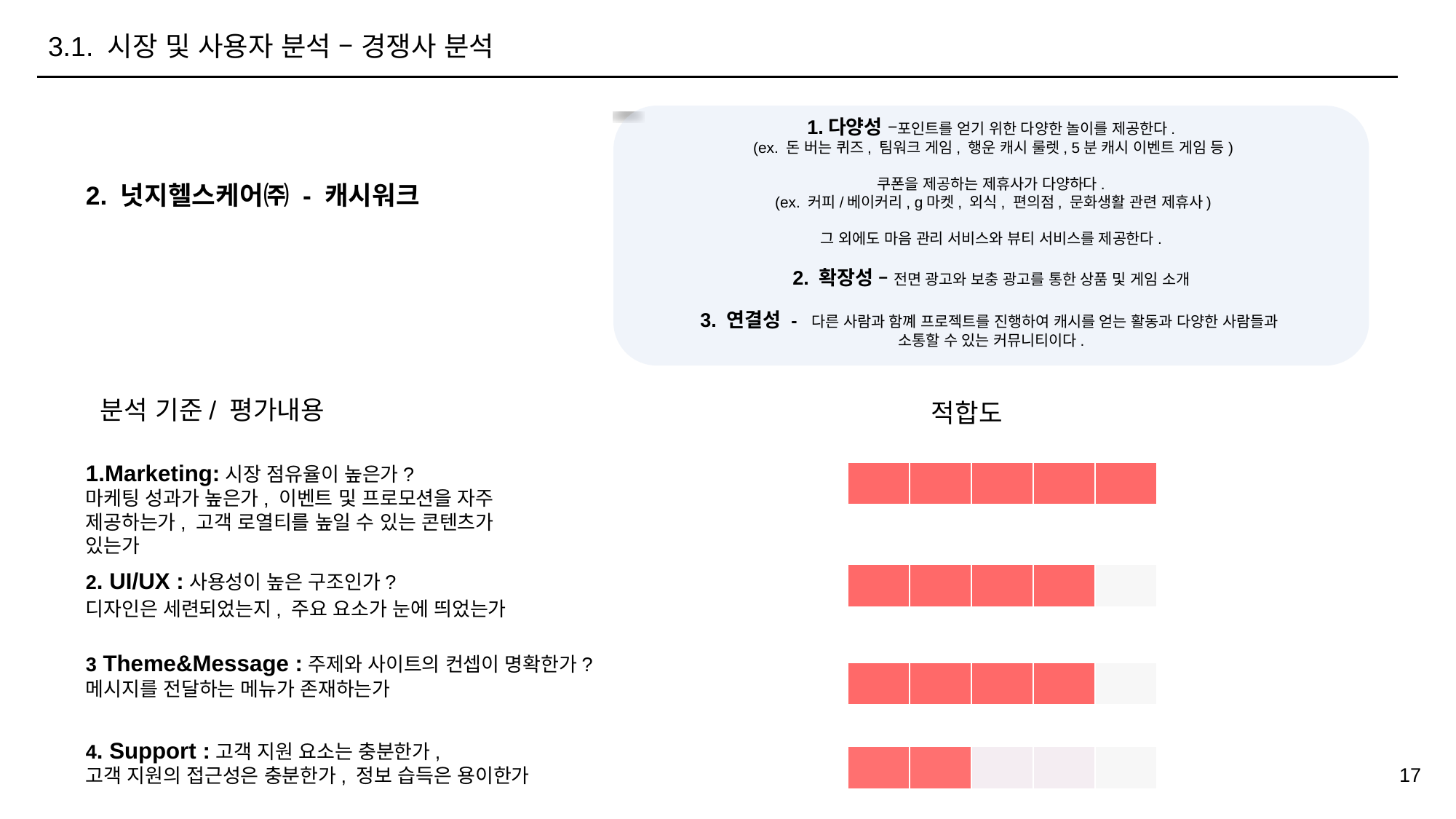

3.1. 시장 및 사용자 분석 – 경쟁사 분석

1.다양성 –포인트를 얻기 위한 다양한 놀이를 제공한다.
 (ex. 돈 버는 퀴즈, 팀워크 게임, 행운 캐시 룰렛, 5분 캐시 이벤트 게임 등)

쿠폰을 제공하는 제휴사가 다양하다.
 (ex. 커피/베이커리, g마켓, 외식, 편의점, 문화생활 관련 제휴사)

그 외에도 마음 관리 서비스와 뷰티 서비스를 제공한다.

2. 확장성 – 전면 광고와 보충 광고를 통한 상품 및 게임 소개

3. 연결성 -  다른 사람과 함꼐 프로젝트를 진행하여 캐시를 얻는 활동과 다양한 사람들과
소통할 수 있는 커뮤니티이다.

2. 넛지헬스케어㈜ - 캐시워크
분석 기준/ 평가내용
적합도
1.Marketing:시장 점유율이 높은가?
마케팅 성과가 높은가, 이벤트 및 프로모션을 자주 제공하는가, 고객 로열티를 높일 수 있는 콘텐츠가 있는가

|  |  |  |  |  |
| --- | --- | --- | --- | --- |
2. UI/UX :사용성이 높은 구조인가?
디자인은 세련되었는지, 주요 요소가 눈에 띄었는가

|  |  |  |  |  |
| --- | --- | --- | --- | --- |
3 Theme&Message :주제와 사이트의 컨셉이 명확한가?
메시지를 전달하는 메뉴가 존재하는가

|  |  |  |  |  |
| --- | --- | --- | --- | --- |
4. Support :고객 지원 요소는 충분한가,
고객 지원의 접근성은 충분한가, 정보 습득은 용이한가

|  |  |  |  |  |
| --- | --- | --- | --- | --- |
17